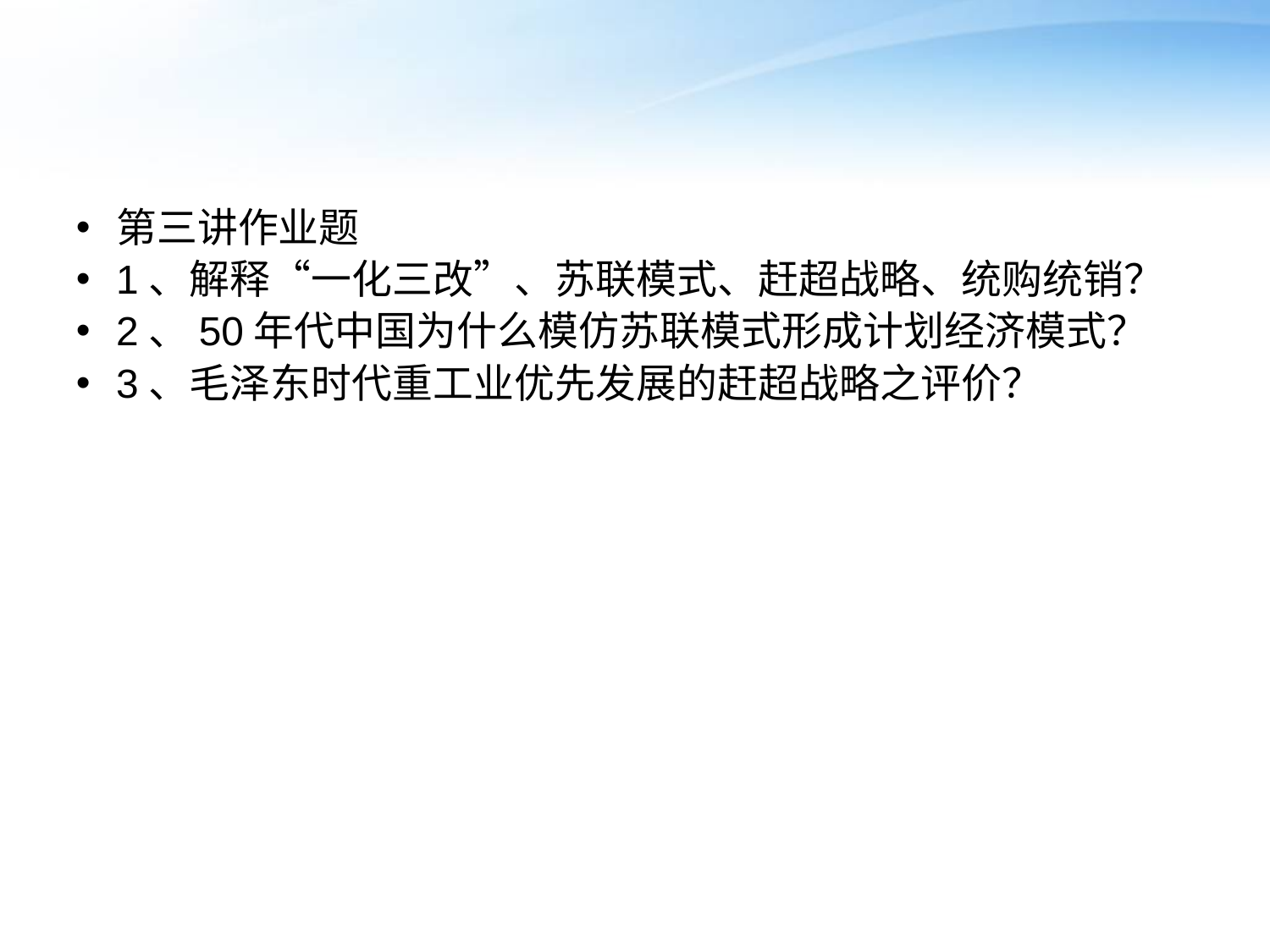

#
第三讲作业题
1、解释“一化三改”、苏联模式、赶超战略、统购统销？
2、50年代中国为什么模仿苏联模式形成计划经济模式？
3、毛泽东时代重工业优先发展的赶超战略之评价？